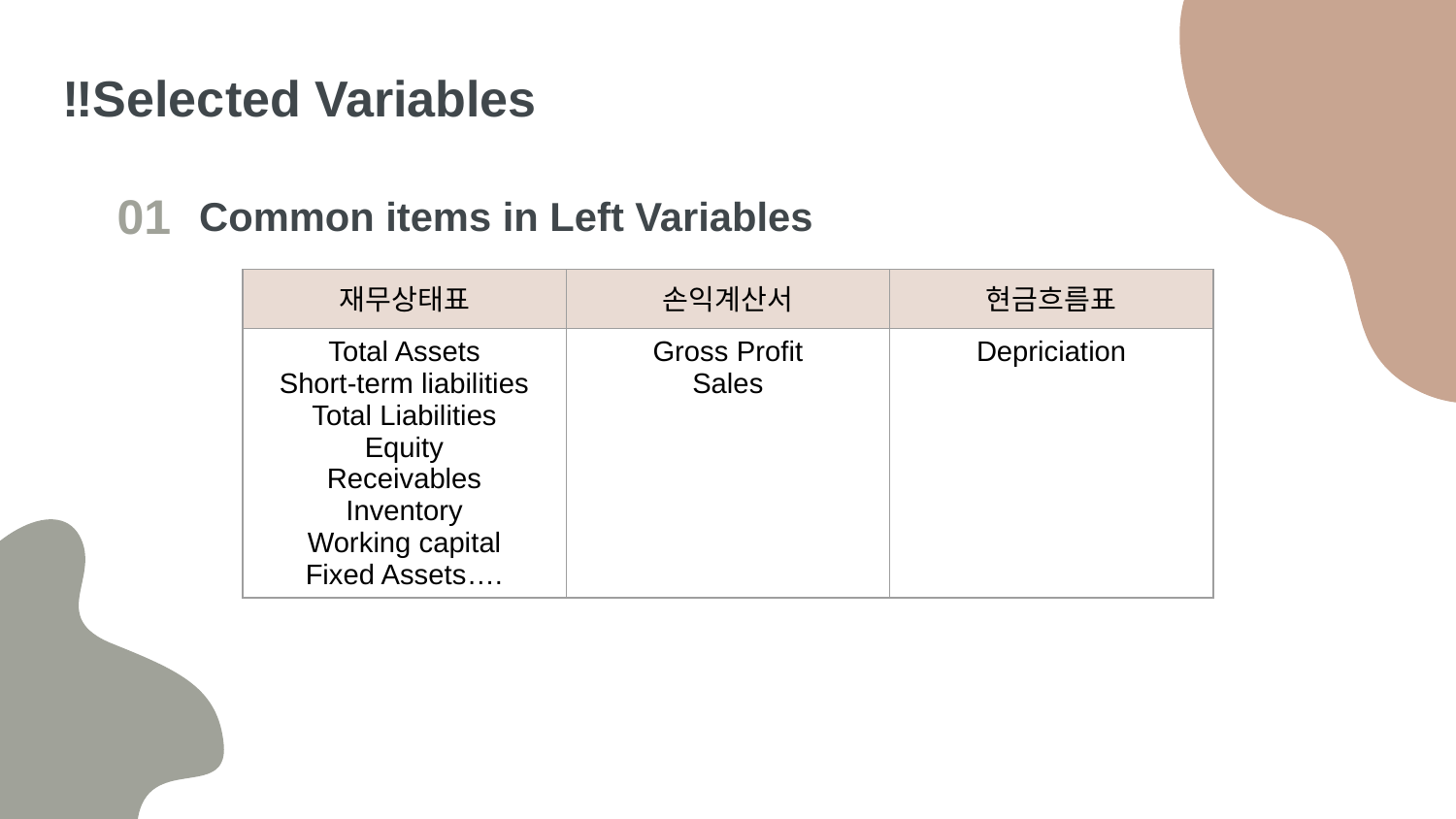

‼️Selected Variables
Common items in Left Variables
01
| 재무상태표 | 손익계산서 | 현금흐름표 |
| --- | --- | --- |
| Total Assets Short-term liabilities Total Liabilities Equity Receivables Inventory Working capital Fixed Assets…. | Gross Profit Sales | Depriciation |